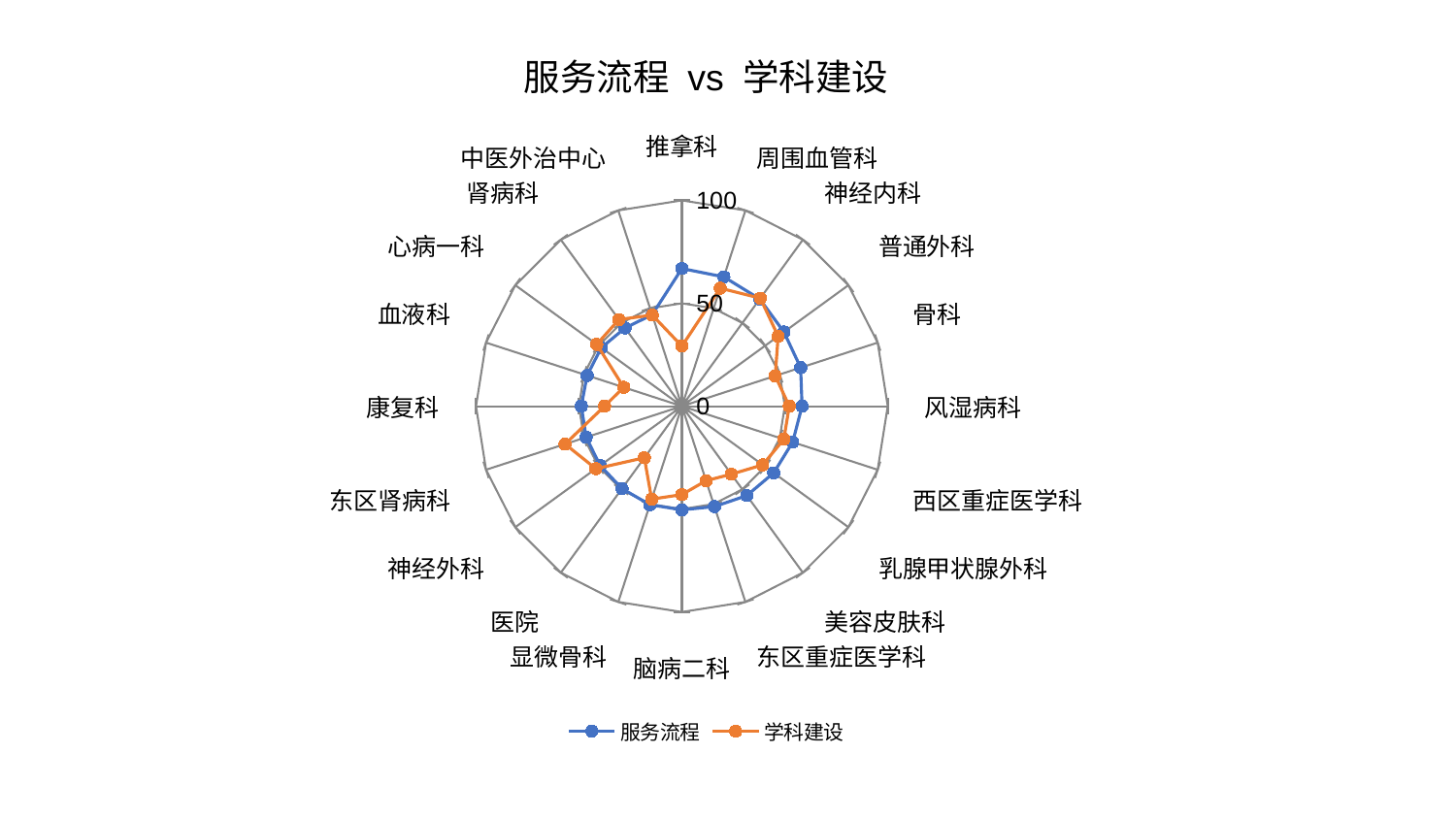

### Chart: 服务流程 vs 学科建设

| Category | 服务流程 | 学科建设 |
|---|---|---|
| 推拿科 | 66.89831586029081 | 29.203202619122614 |
| 周围血管科 | 66.05026334595824 | 60.28182430112331 |
| 神经内科 | 64.41416495354778 | 64.85231487515505 |
| 普通外科 | 61.29282781816333 | 57.83411429421969 |
| 骨科 | 60.67692429871586 | 47.69460547604813 |
| 风湿病科 | 58.403511904131 | 52.18616354915312 |
| 西区重症医学科 | 56.58896278535115 | 52.0756617509627 |
| 乳腺甲状腺外科 | 55.15276180439304 | 48.534662829141006 |
| 美容皮肤科 | 53.68534897565715 | 40.86669979971177 |
| 东区重症医学科 | 51.31325451135725 | 38.07532424270237 |
| 脑病二科 | 50.3769446096733 | 42.964957309418686 |
| 显微骨科 | 50.34498770013815 | 47.483321163414615 |
| 医院 | 49.495429413989996 | 31.003758555077514 |
| 神经外科 | 49.04624085622382 | 51.684581106344424 |
| 东区肾病科 | 48.89807720205817 | 59.63331782829346 |
| 康复科 | 48.846587767565495 | 37.556474876610174 |
| 血液科 | 48.389741239438365 | 29.682452494558866 |
| 心病一科 | 48.351423083697654 | 51.12435107198831 |
| 肾病科 | 46.97268445430933 | 52.03785190765147 |
| 中医外治中心 | 46.7380455080405 | 46.56096967235503 |
59